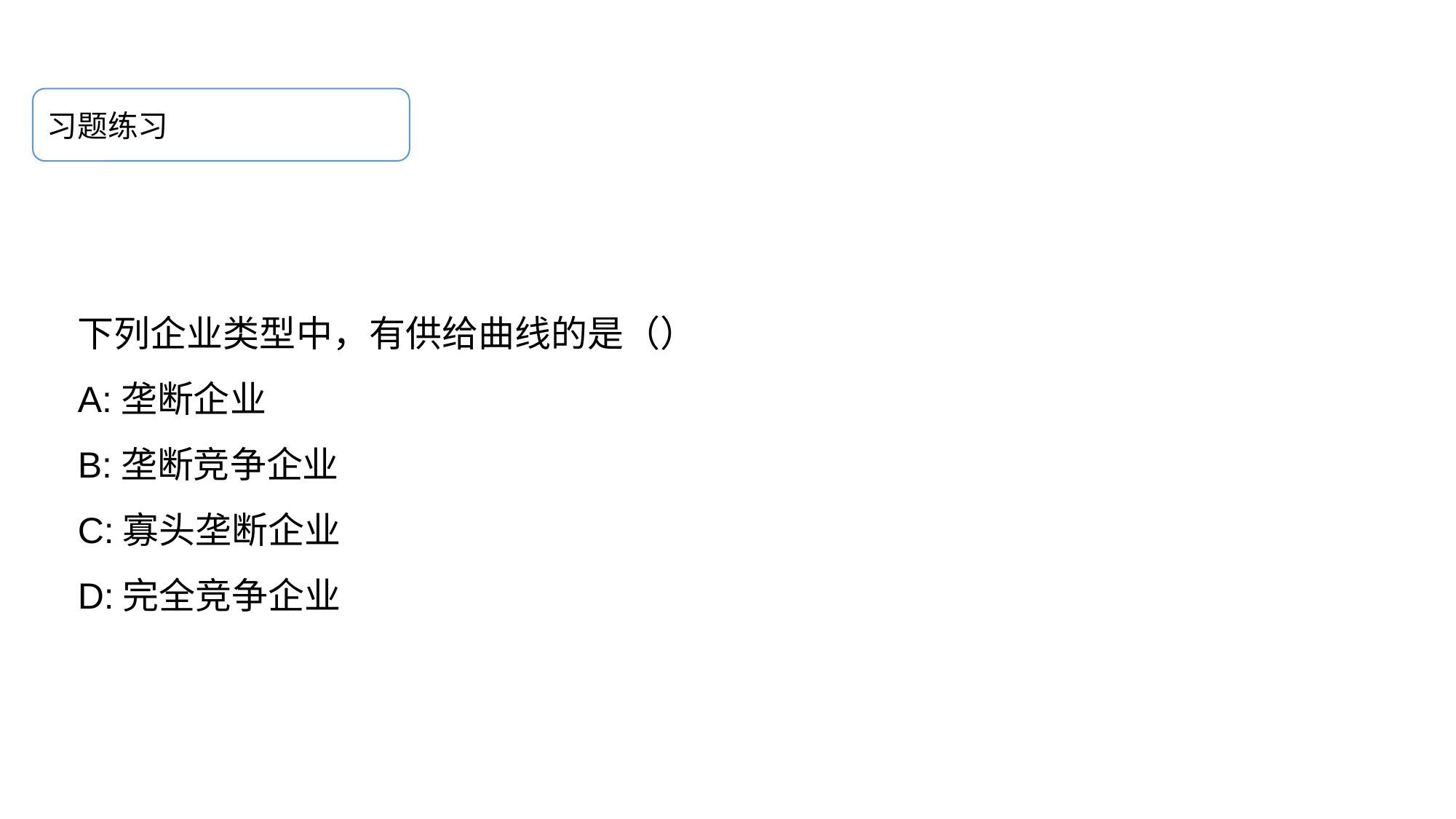

习题练习
下列企业类型中，有供给曲线的是（）
A:垄断企业
B:垄断竞争企业
C:寡头垄断企业
D:完全竞争企业